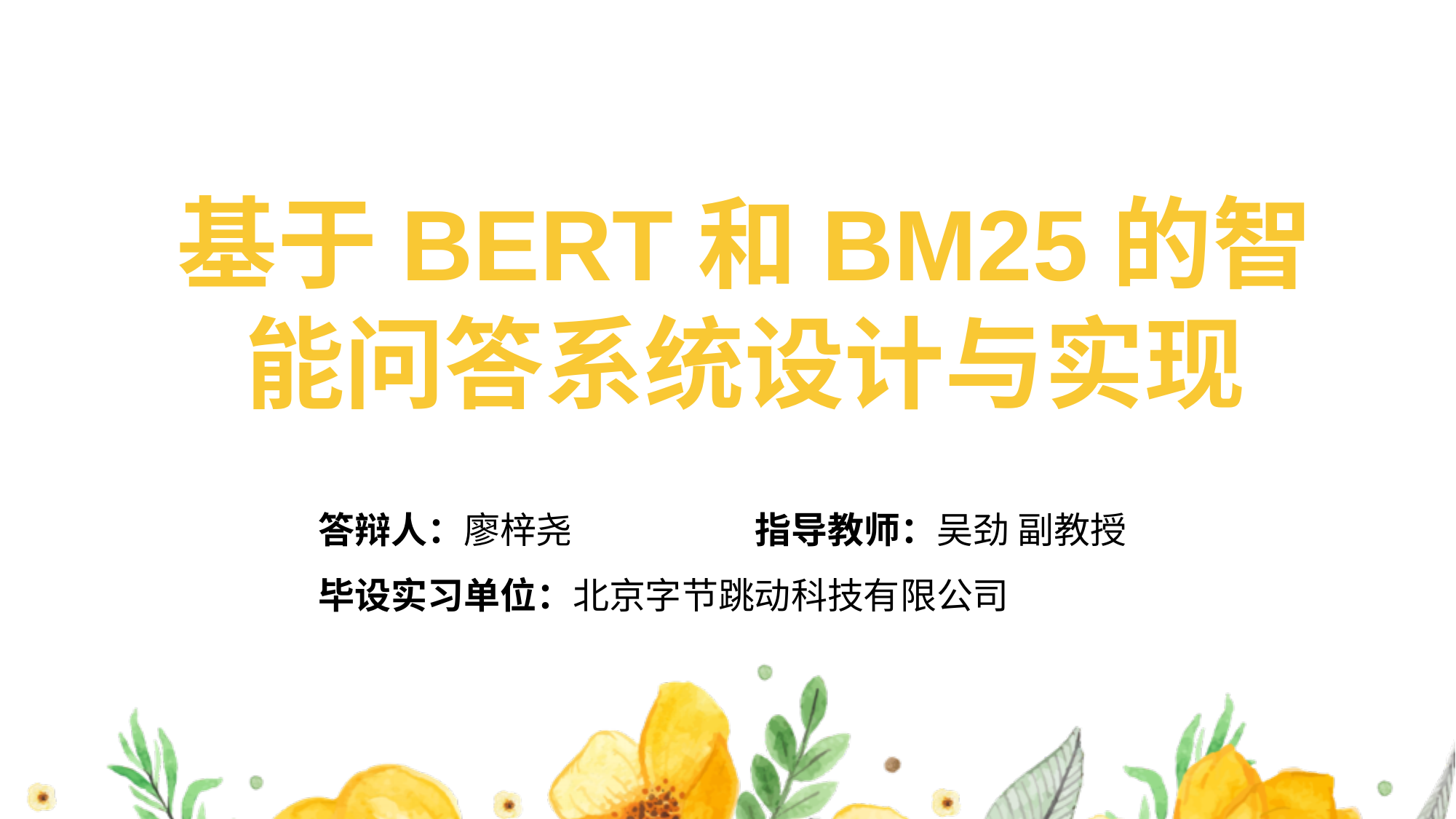

# 基于BERT和BM25的智能问答系统设计与实现
答辩人：廖梓尧		指导教师：吴劲 副教授

毕设实习单位：北京字节跳动科技有限公司